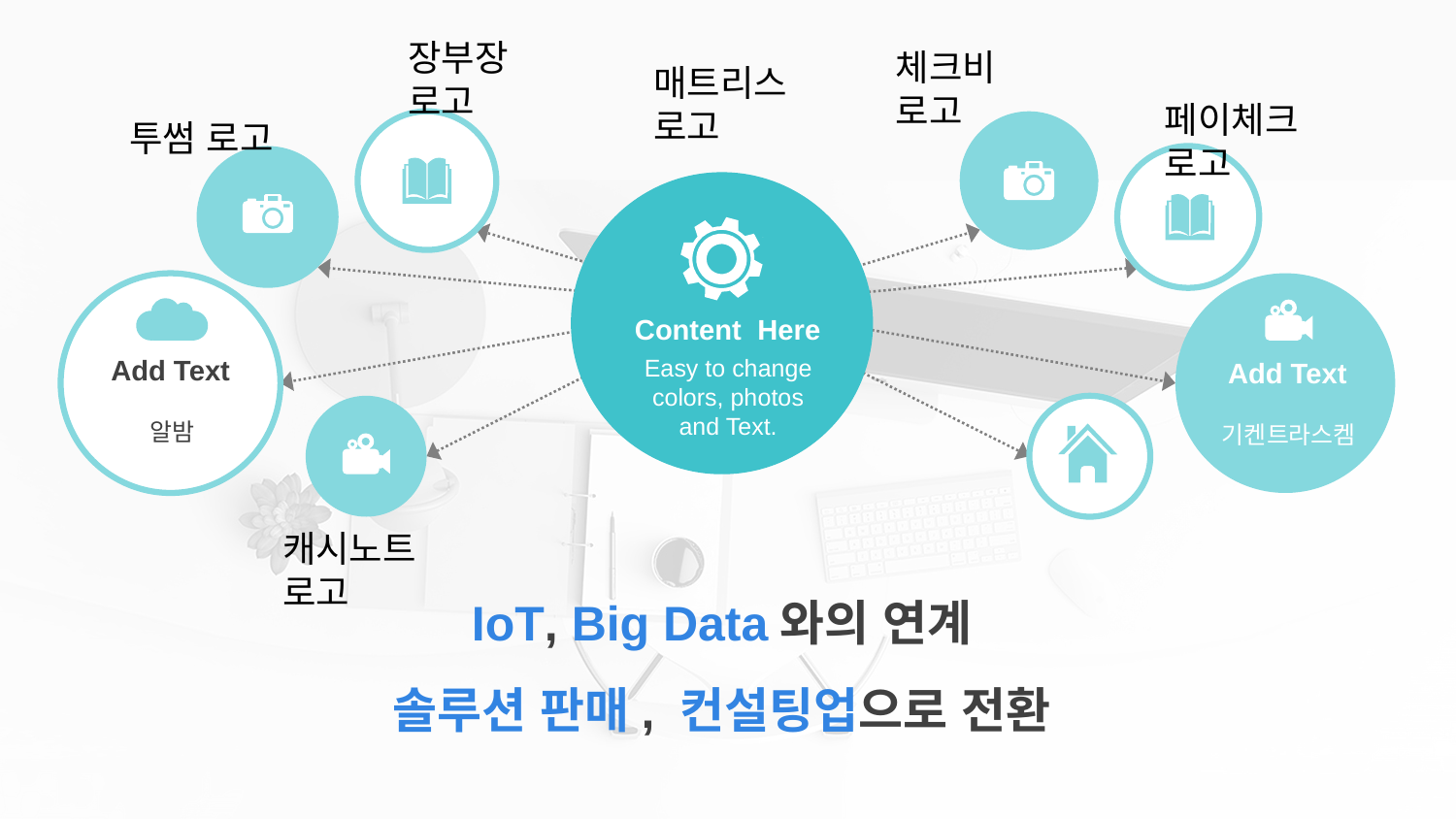

장부장 로고
체크비 로고
매트리스 로고
페이체크 로고
투썸 로고

Content  Here
Easy to change colors, photos and Text.
Add Text
알밤
Add Text
기켄트라스켐

캐시노트 로고
IoT, Big Data와의 연계
솔루션 판매, 컨설팅업으로 전환